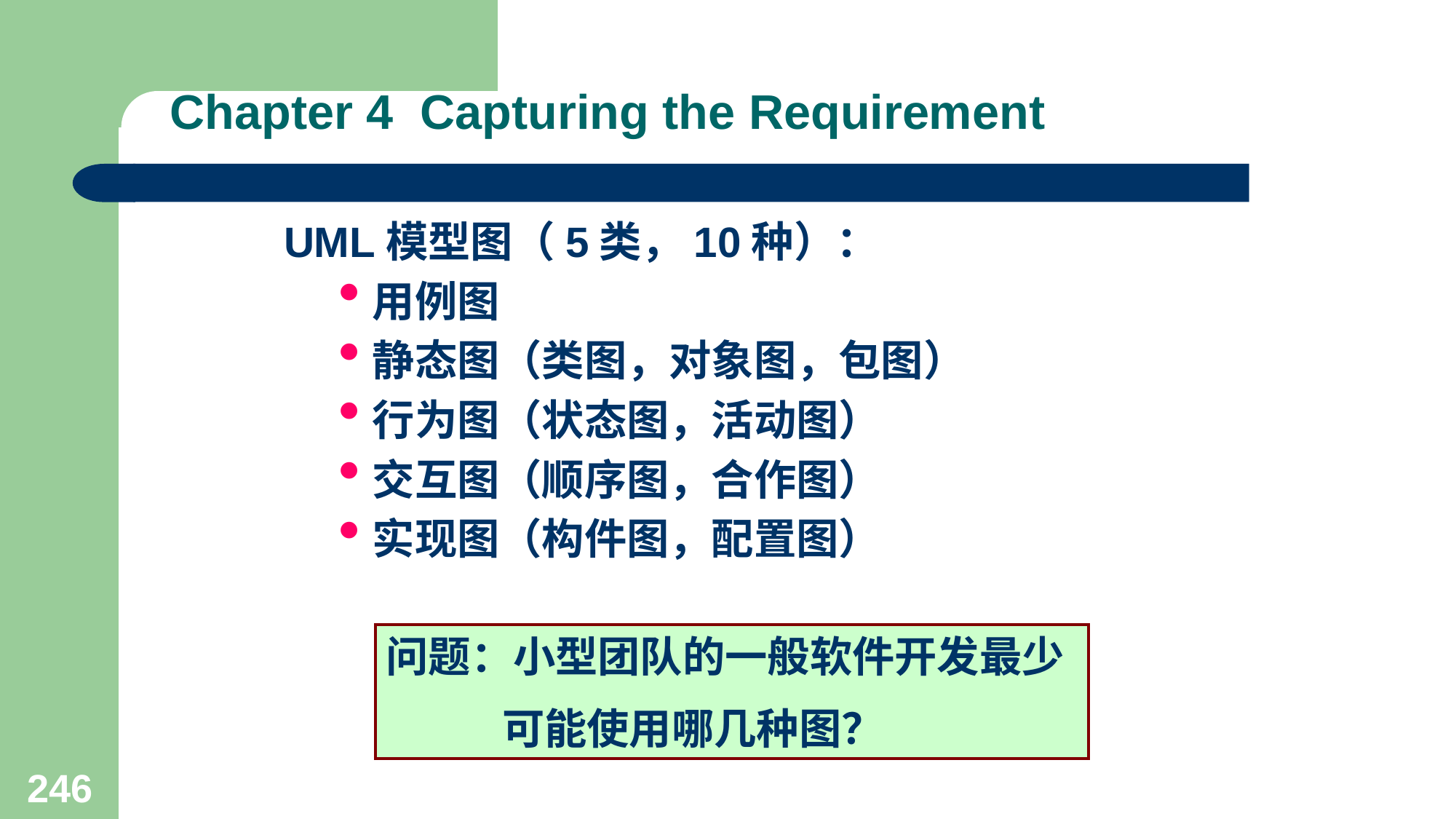

# Chapter 4  Capturing the Requirement
UML模型图（5类，10种）：
用例图
静态图（类图，对象图，包图）
行为图（状态图，活动图）
交互图（顺序图，合作图）
实现图（构件图，配置图）

问题：小型团队的一般软件开发最少
           可能使用哪几种图？
246